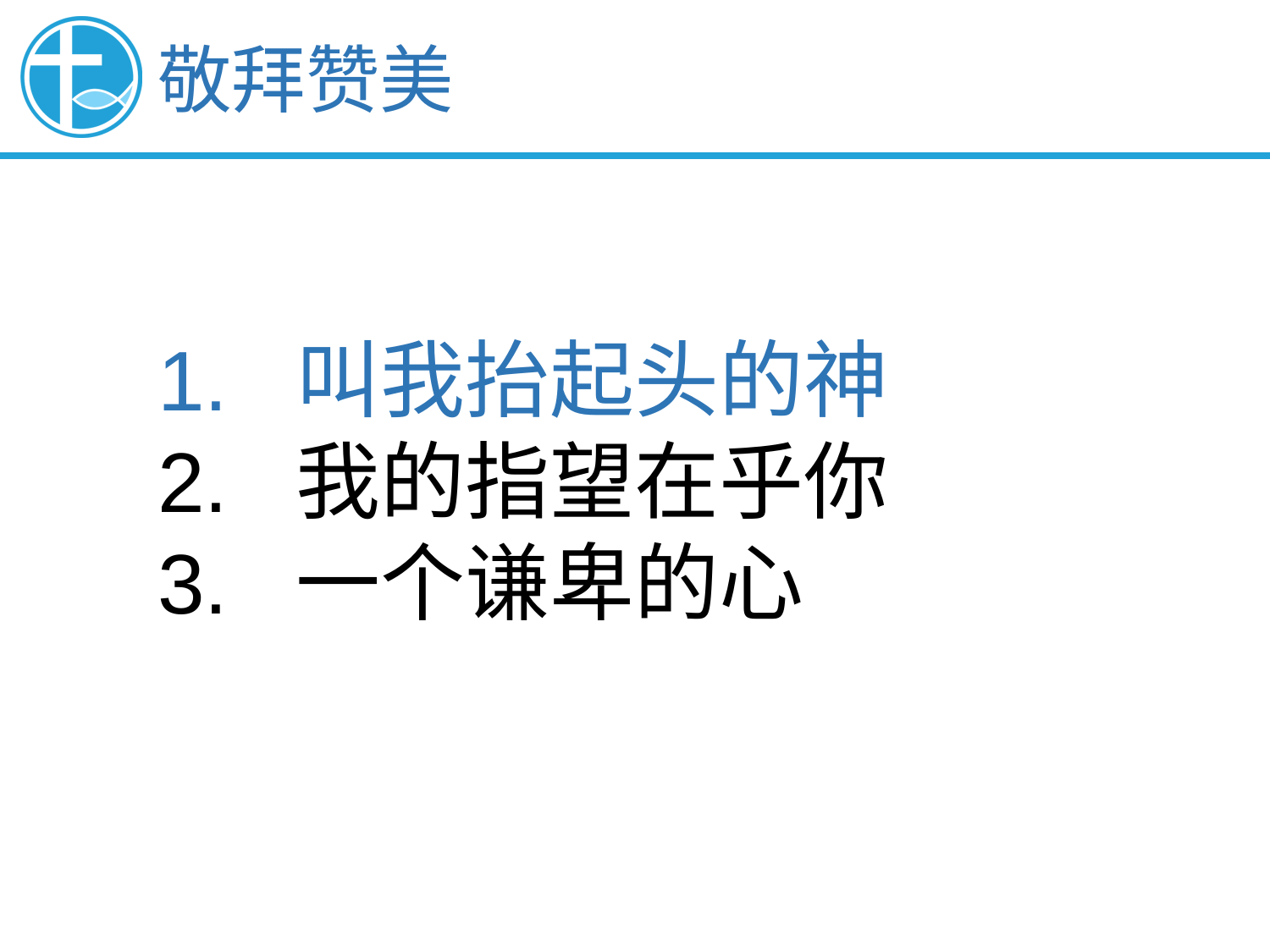

敬拜赞美
1.  叫我抬起头的神
2.  我的指望在乎你
3.  一个谦卑的心